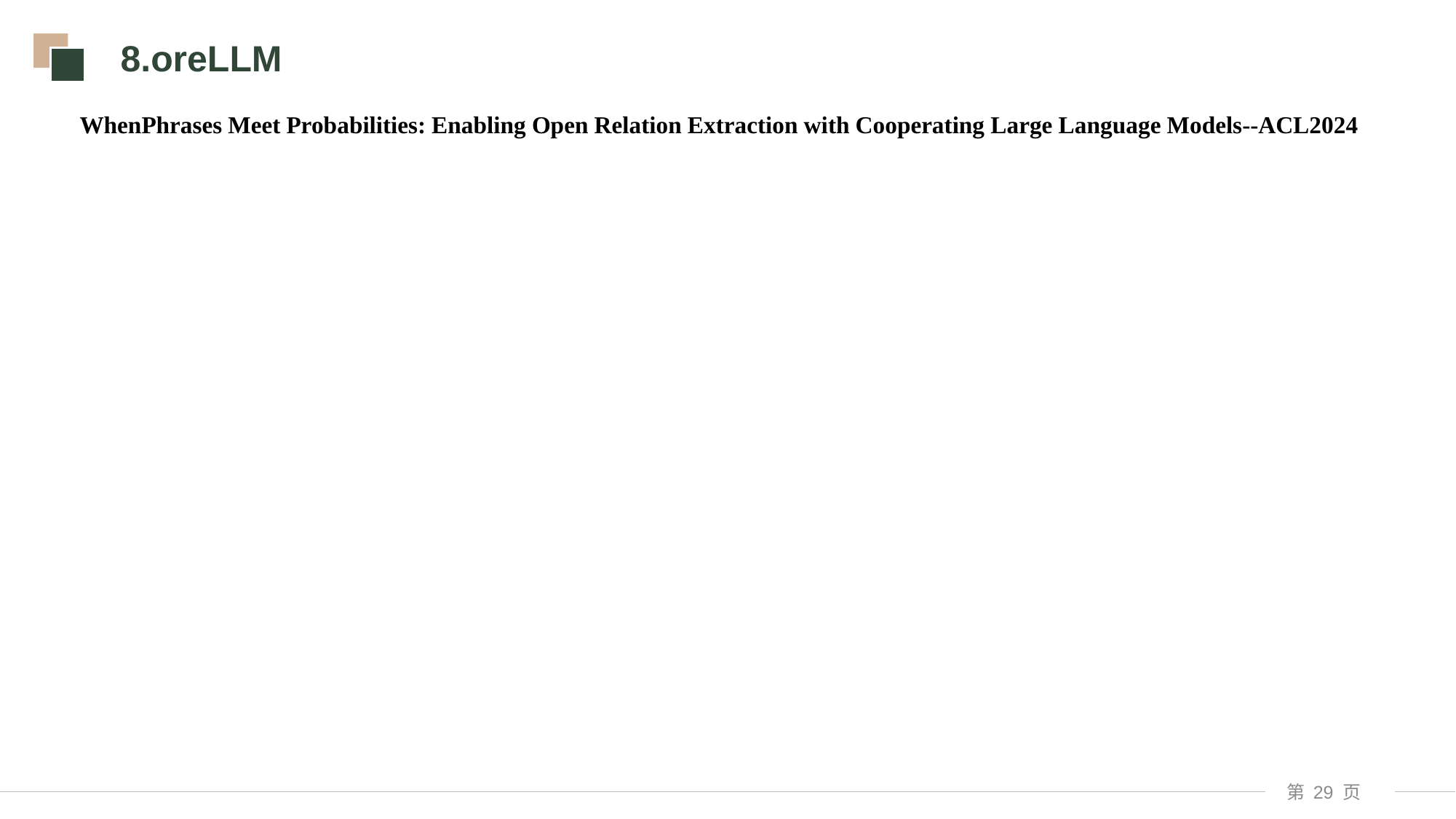

8.oreLLM

WhenPhrases Meet Probabilities: Enabling Open Relation Extraction with Cooperating Large Language Models--ACL2024

第 29 页